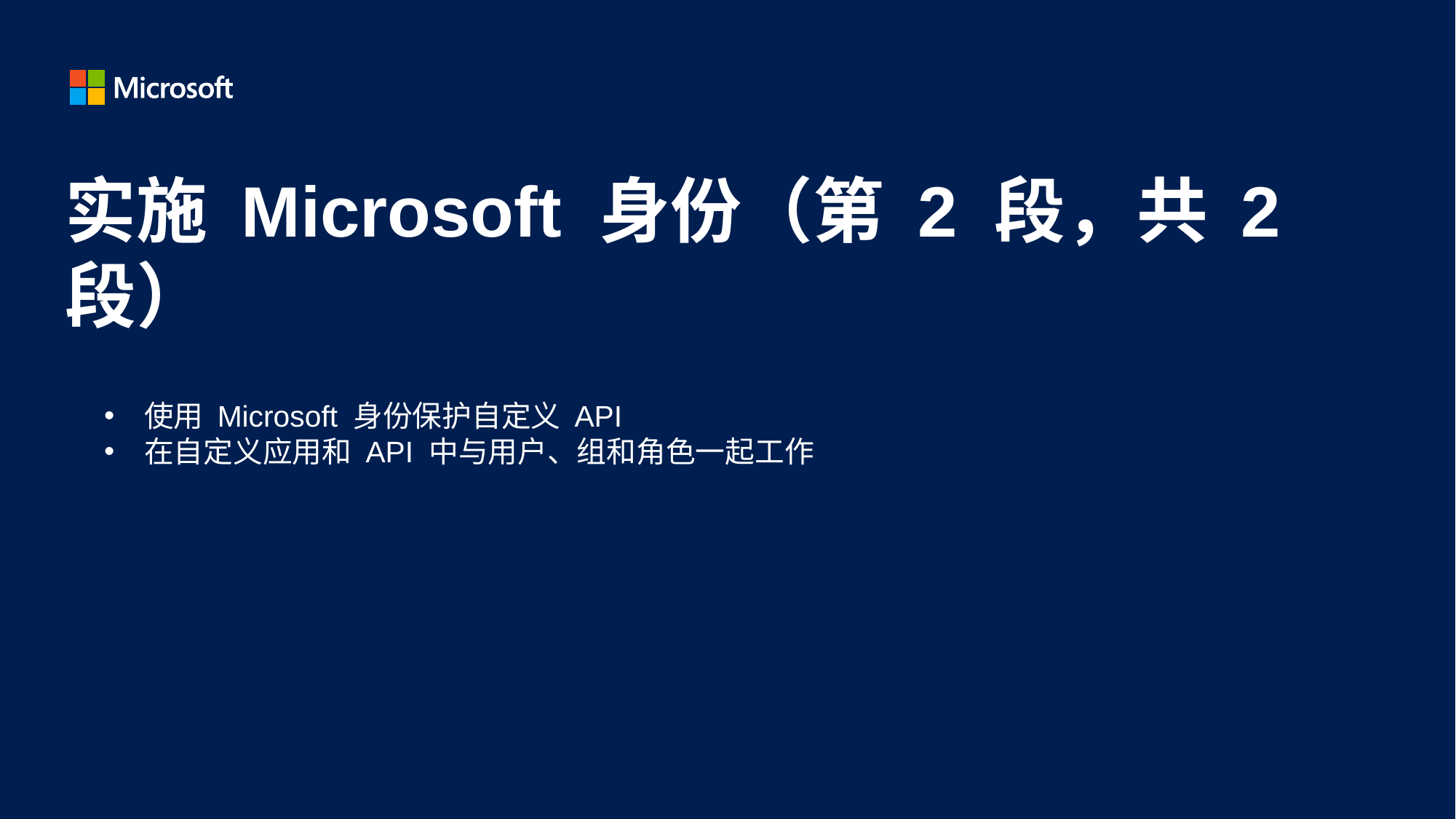

# 实施 Microsoft 身份（第 2 段，共 2 段）
使用 Microsoft 身份保护自定义 API
在自定义应用和 API 中与用户、组和角色一起工作